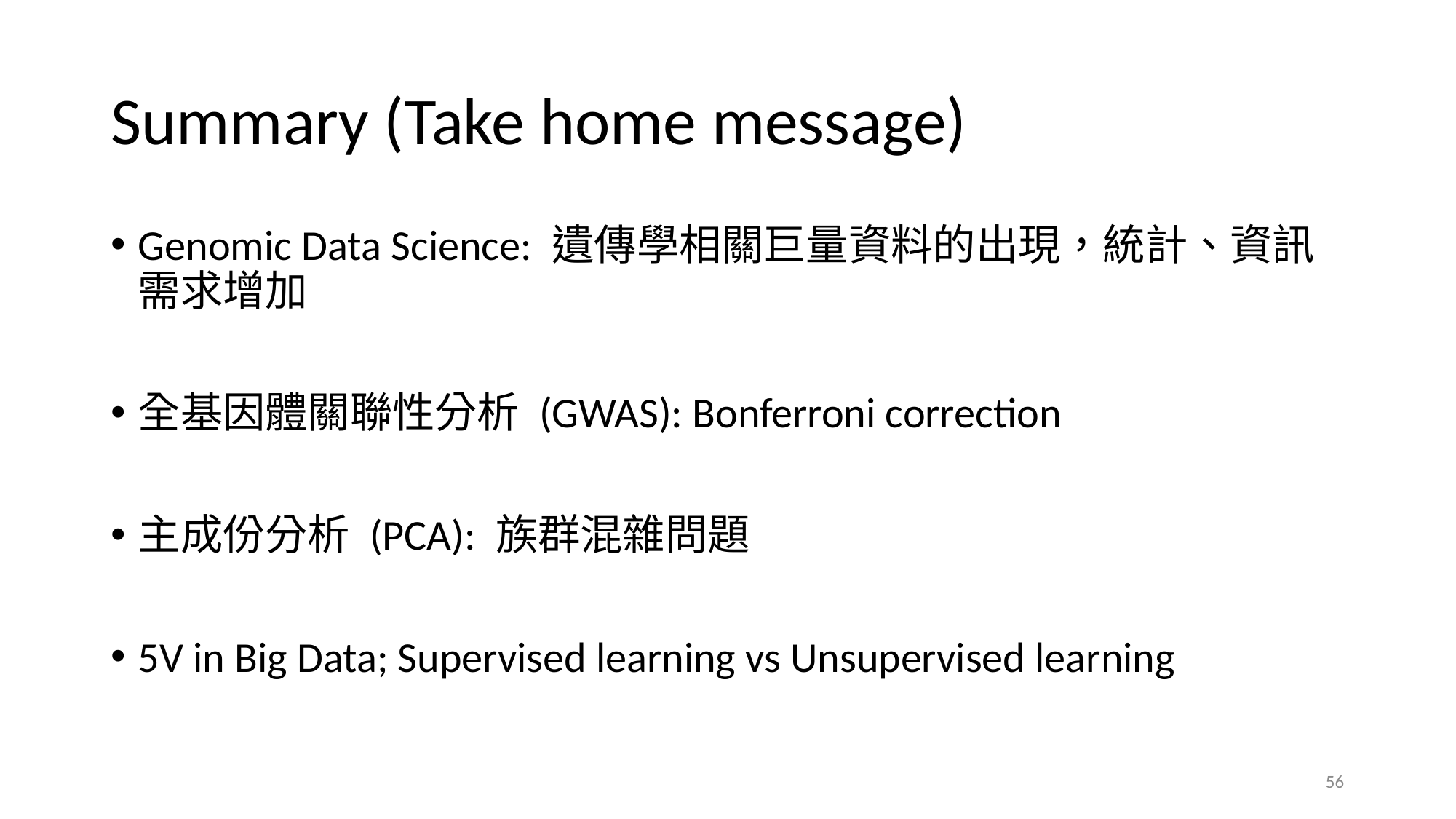

# Summary (Take home message)
Genomic Data Science: 遺傳學相關巨量資料的出現，統計、資訊需求增加

全基因體關聯性分析 (GWAS): Bonferroni correction

主成份分析 (PCA): 族群混雜問題

5V in Big Data; Supervised learning vs Unsupervised learning
56